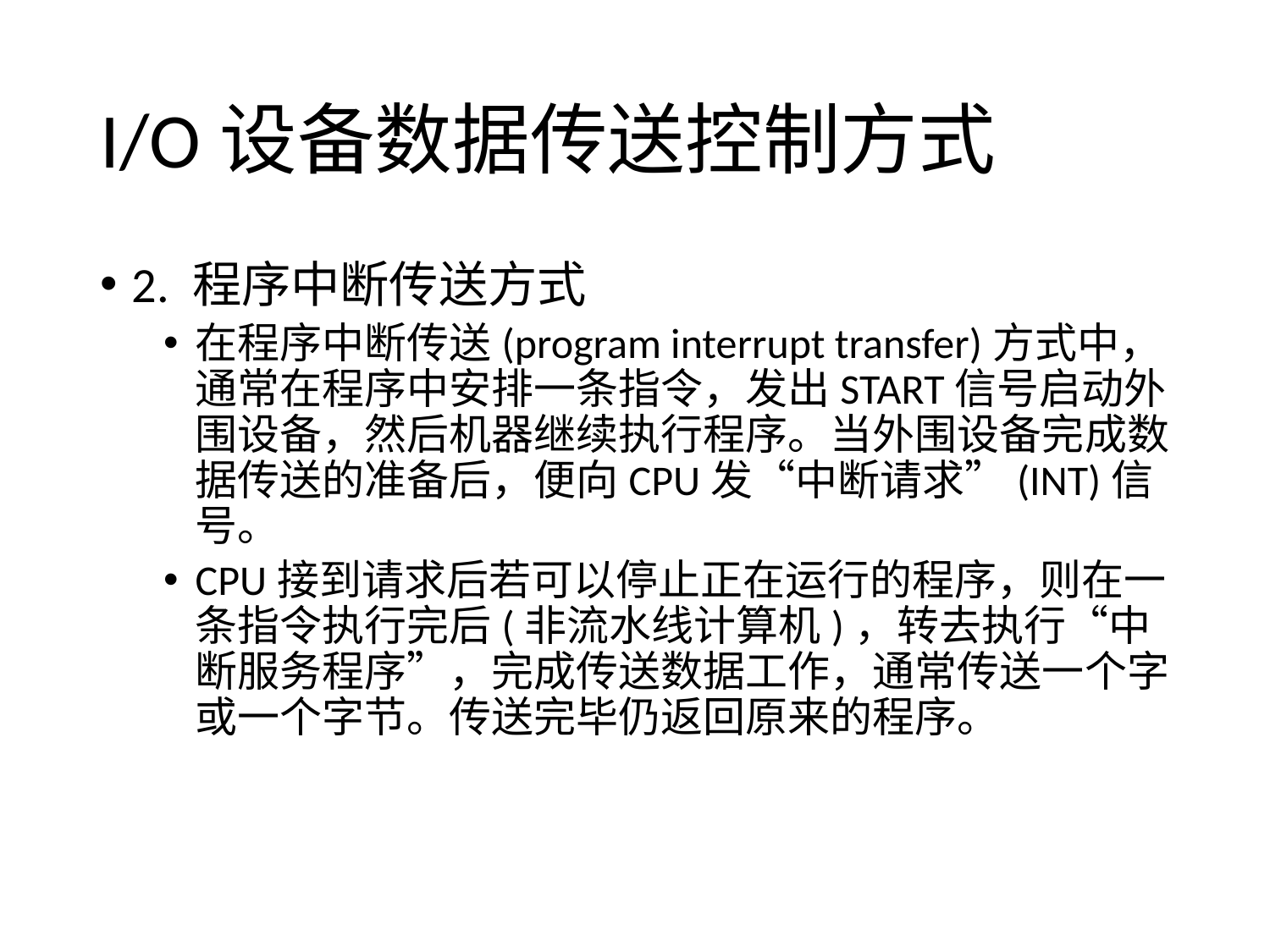

# I/O设备数据传送控制方式
2. 程序中断传送方式
在程序中断传送(program interrupt transfer)方式中，通常在程序中安排一条指令，发出START信号启动外围设备，然后机器继续执行程序。当外围设备完成数据传送的准备后，便向CPU发“中断请求”(INT)信号。
CPU接到请求后若可以停止正在运行的程序，则在一条指令执行完后(非流水线计算机)，转去执行“中断服务程序”，完成传送数据工作，通常传送一个字或一个字节。传送完毕仍返回原来的程序。